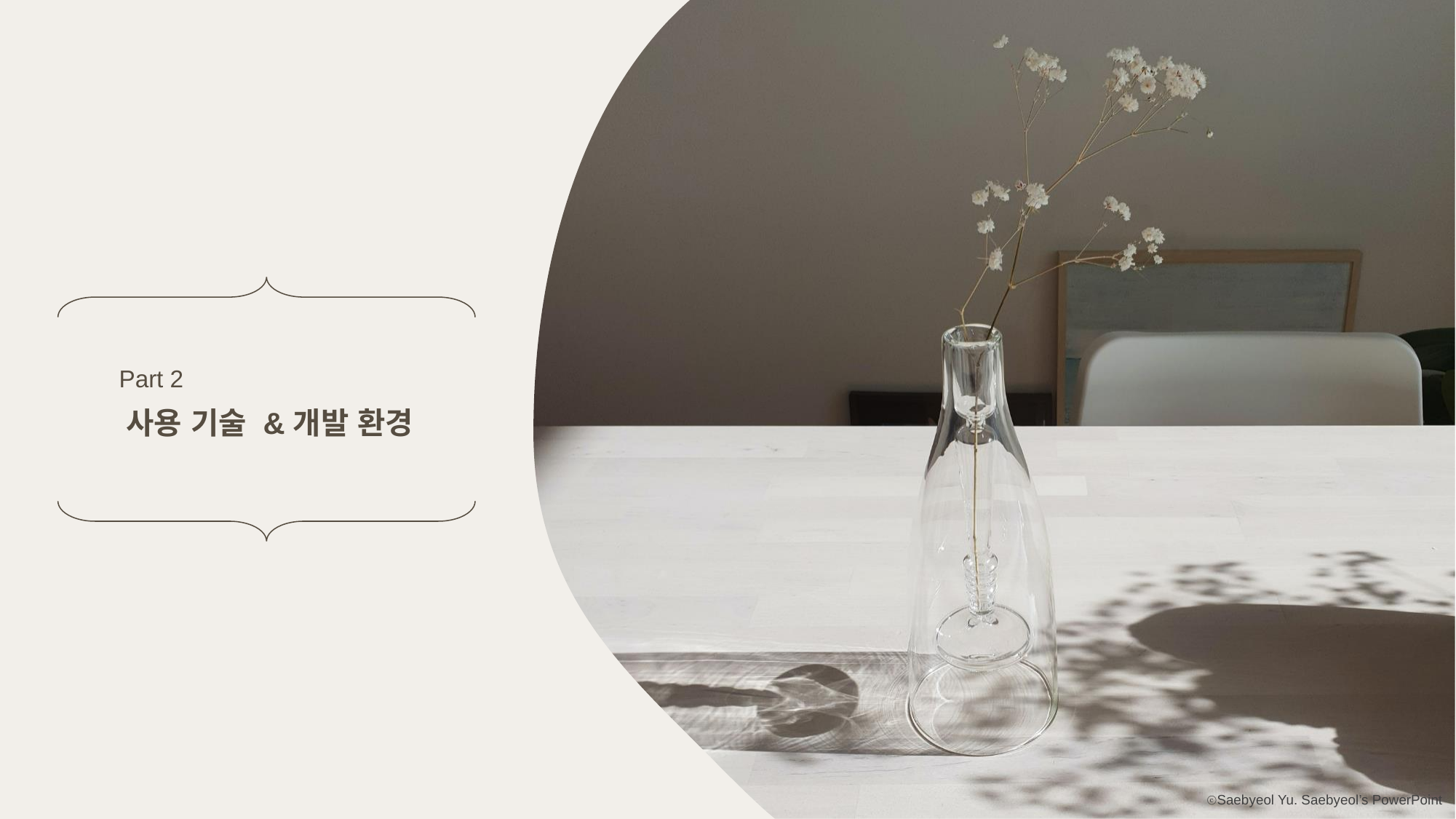

Part 2
사용 기술  & 개발 환경
ⓒSaebyeol Yu. Saebyeol’s PowerPoint